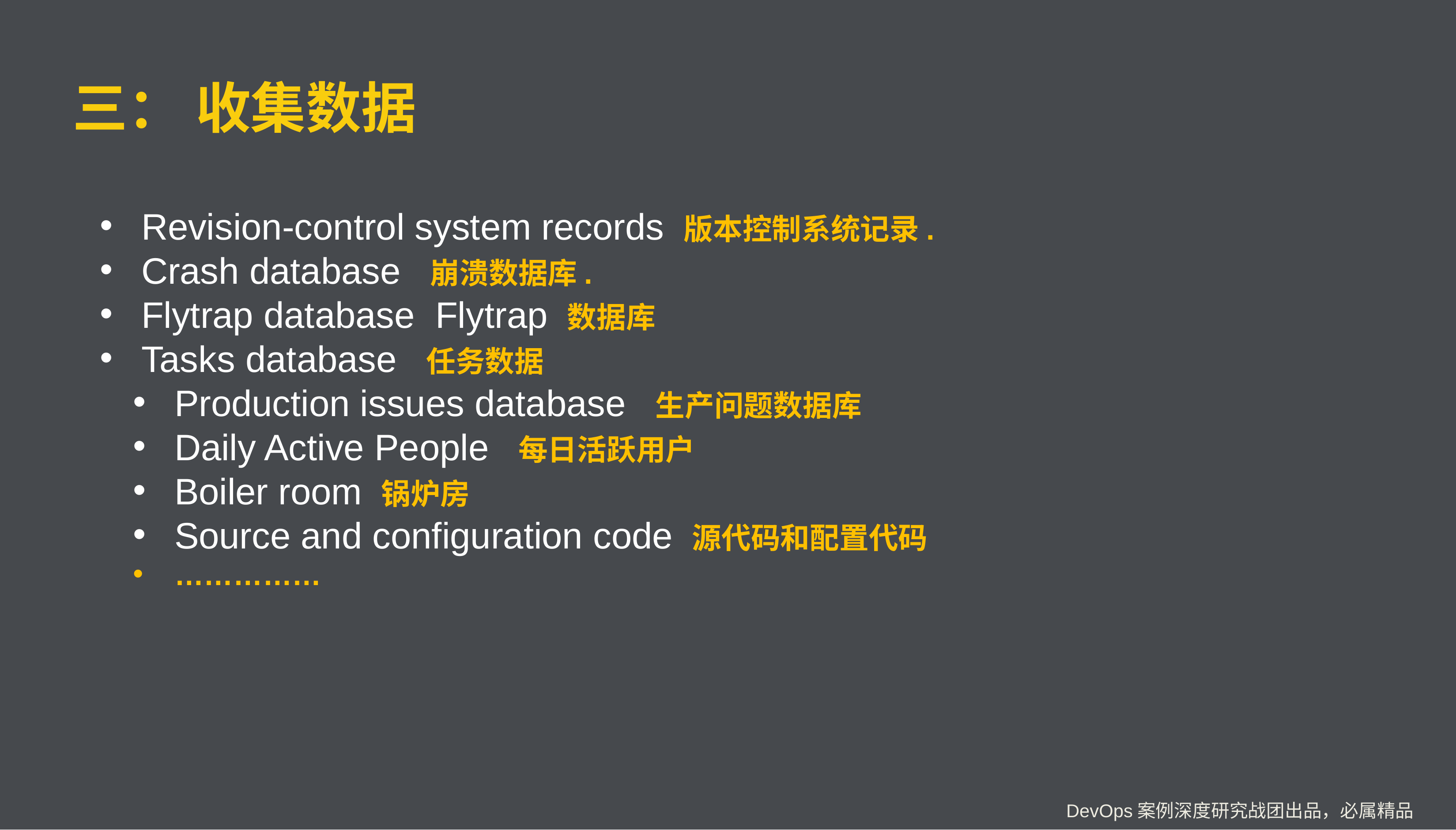

# 三： 收集数据
Revision-control system records 版本控制系统记录.
Crash database  崩溃数据库.
Flytrap database  Flytrap 数据库
Tasks database  任务数据
Production issues database  生产问题数据库
Daily Active People  每日活跃用户
Boiler room 锅炉房
Source and configuration code 源代码和配置代码
……………